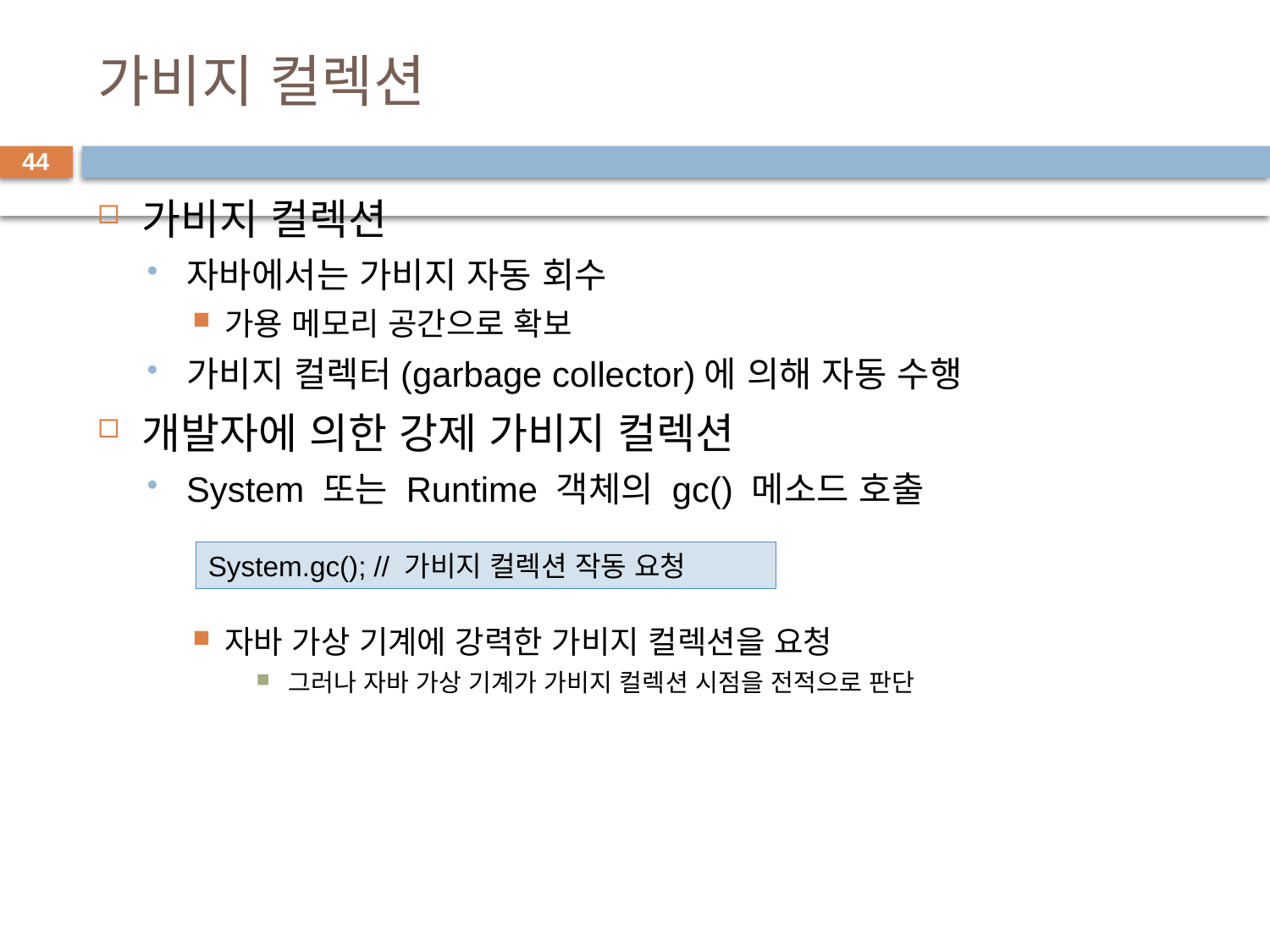

# 가비지 컬렉션
44
가비지 컬렉션
자바에서는 가비지 자동 회수
가용 메모리 공간으로 확보
가비지 컬렉터(garbage collector)에 의해 자동 수행
개발자에 의한 강제 가비지 컬렉션
System 또는 Runtime 객체의 gc() 메소드 호출

자바 가상 기계에 강력한 가비지 컬렉션을 요청
그러나 자바 가상 기계가 가비지 컬렉션 시점을 전적으로 판단

System.gc(); // 가비지 컬렉션 작동 요청